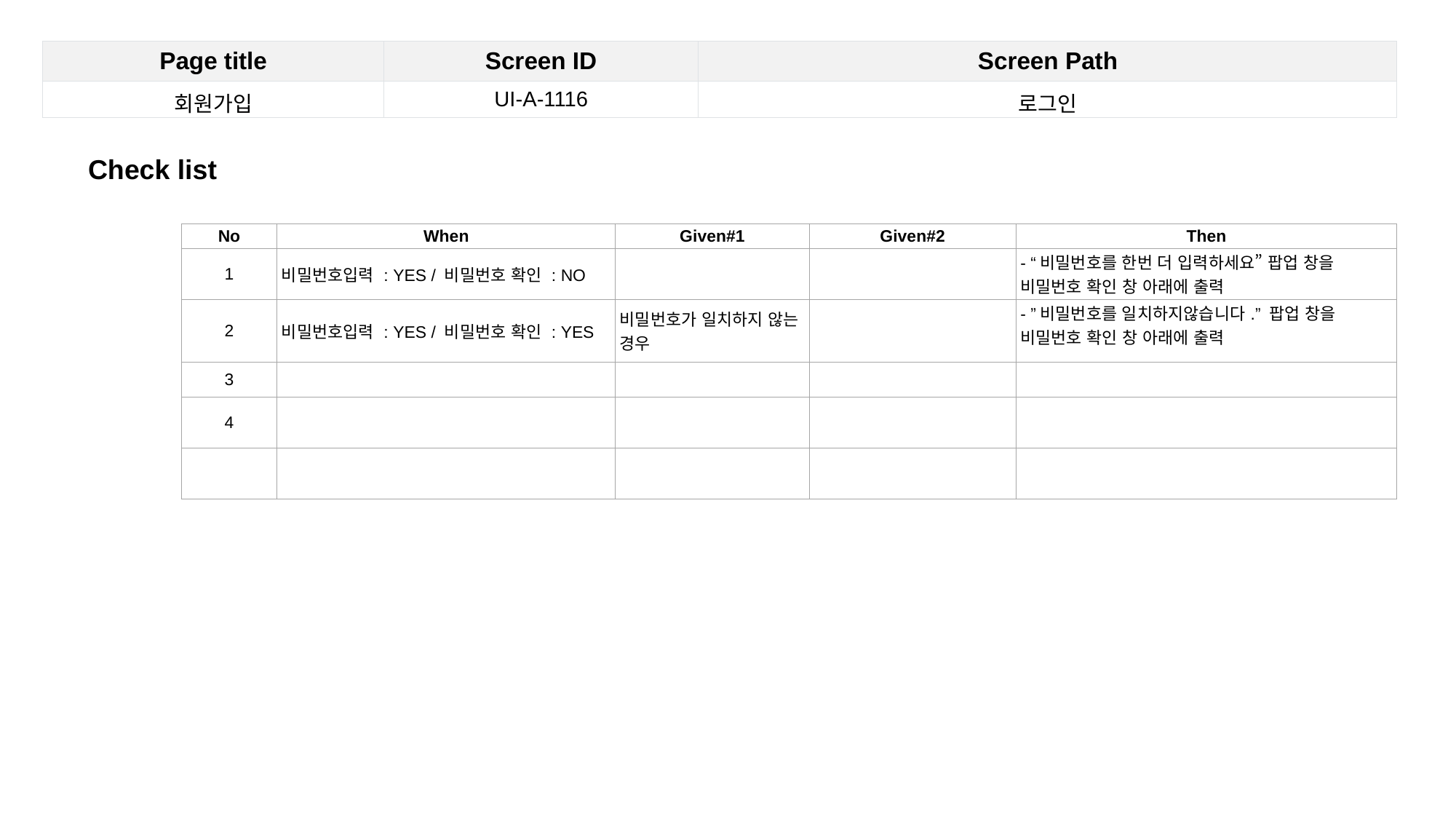

| Page title | Screen ID | Screen Path |
| --- | --- | --- |
| 회원가입 | UI-A-1116 | 로그인 |
Check list

| No | When | Given#1 | Given#2 | Then |
| --- | --- | --- | --- | --- |
| 1 | 비밀번호입력 : YES / 비밀번호 확인 : NO |  |  | - “비밀번호를 한번 더 입력하세요” 팝업 창을 비밀번호 확인 창 아래에 출력 |
| 2 | 비밀번호입력 : YES / 비밀번호 확인 : YES | 비밀번호가 일치하지 않는 경우 |  | - ”비밀번호를 일치하지않습니다.” 팝업 창을 비밀번호 확인 창 아래에 출력 |
| 3 |  |  |  |  |
| 4 |  |  |  |  |
|  |  |  |  |  |